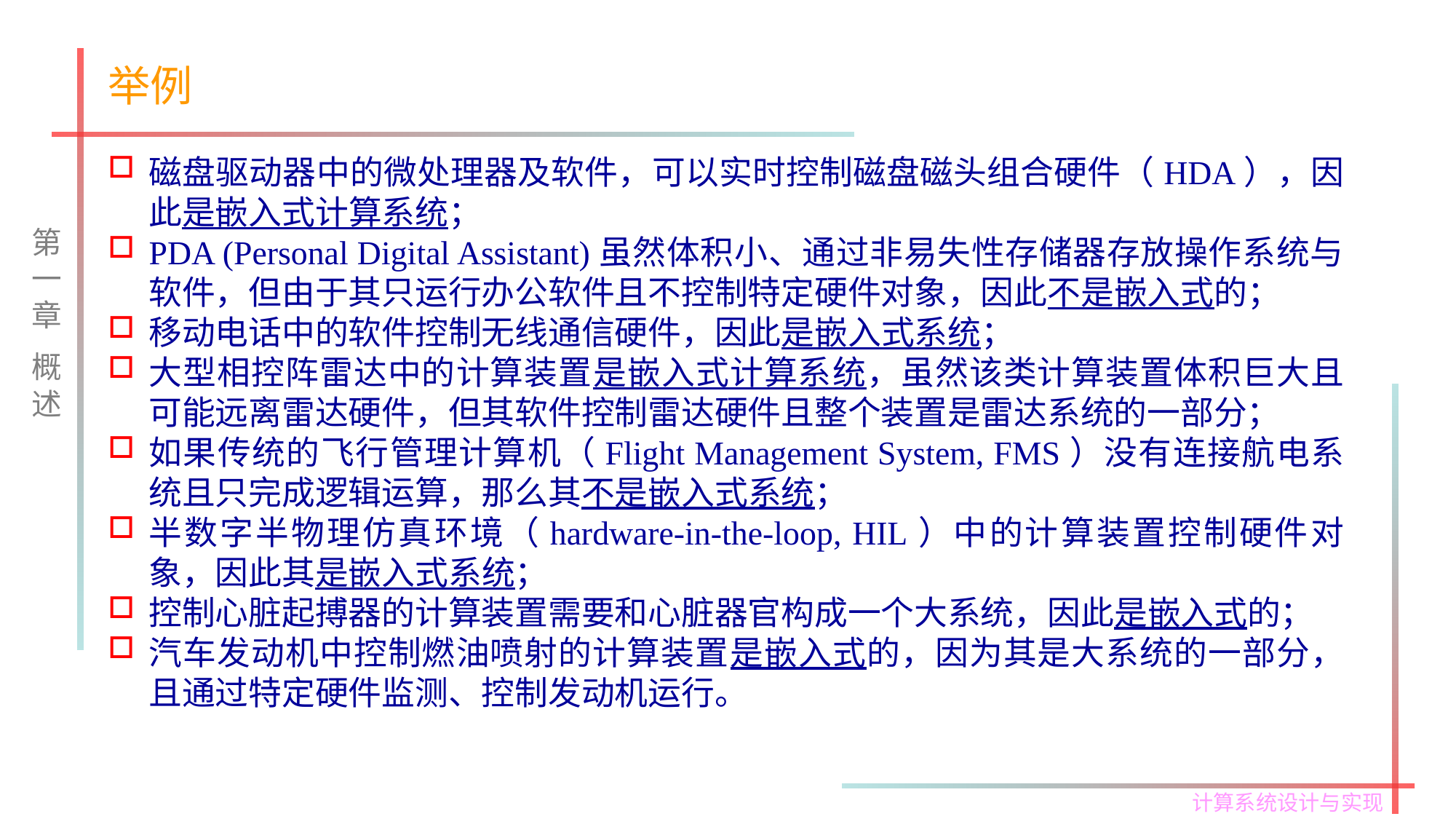

# 举例
磁盘驱动器中的微处理器及软件，可以实时控制磁盘磁头组合硬件（HDA），因此是嵌入式计算系统；
PDA (Personal Digital Assistant)虽然体积小、通过非易失性存储器存放操作系统与软件，但由于其只运行办公软件且不控制特定硬件对象，因此不是嵌入式的；
移动电话中的软件控制无线通信硬件，因此是嵌入式系统；
大型相控阵雷达中的计算装置是嵌入式计算系统，虽然该类计算装置体积巨大且可能远离雷达硬件，但其软件控制雷达硬件且整个装置是雷达系统的一部分；
如果传统的飞行管理计算机（Flight Management System, FMS）没有连接航电系统且只完成逻辑运算，那么其不是嵌入式系统；
半数字半物理仿真环境（hardware-in-the-loop, HIL）中的计算装置控制硬件对象，因此其是嵌入式系统；
控制心脏起搏器的计算装置需要和心脏器官构成一个大系统，因此是嵌入式的；
汽车发动机中控制燃油喷射的计算装置是嵌入式的，因为其是大系统的一部分，且通过特定硬件监测、控制发动机运行。
第一章
概述